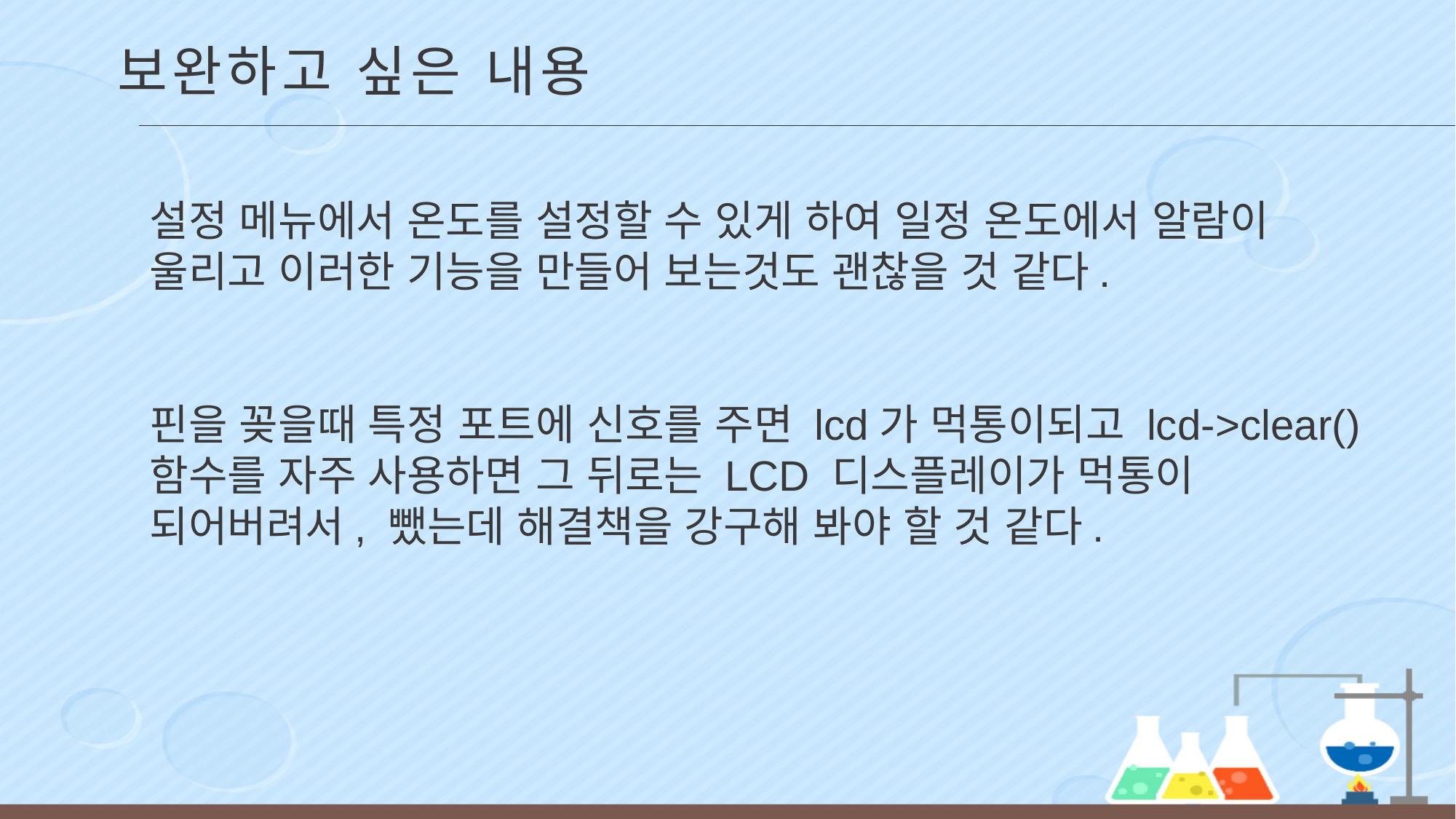

보완하고 싶은 내용
설정 메뉴에서 온도를 설정할 수 있게 하여 일정 온도에서 알람이 울리고 이러한 기능을 만들어 보는것도 괜찮을 것 같다.

핀을 꽂을때 특정 포트에 신호를 주면 lcd가 먹통이되고 lcd->clear() 함수를 자주 사용하면 그 뒤로는 LCD 디스플레이가 먹통이 되어버려서, 뺐는데 해결책을 강구해 봐야 할 것 같다.